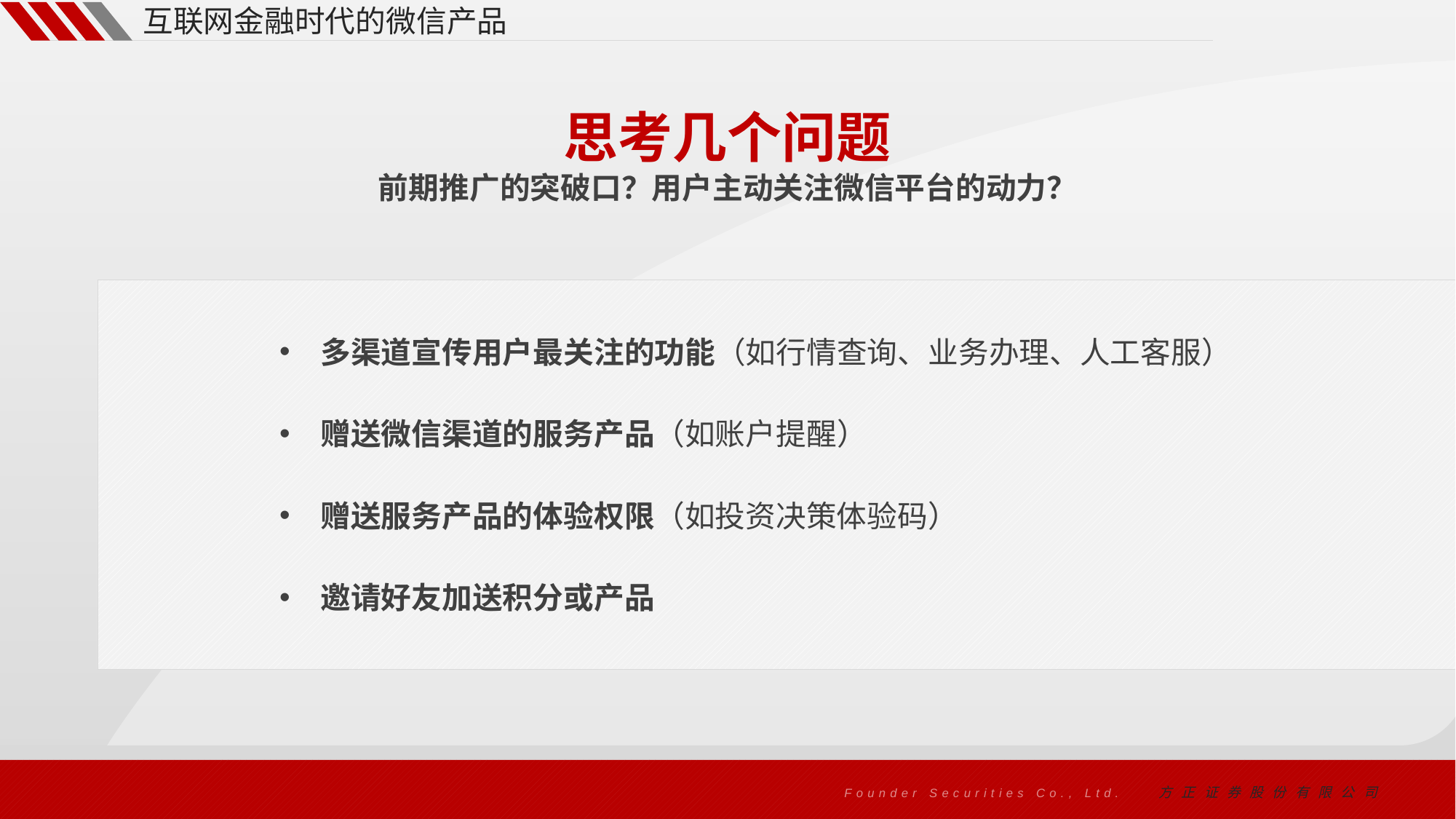

互联网金融时代的微信产品
思考几个问题
前期推广的突破口？用户主动关注微信平台的动力？

多渠道宣传用户最关注的功能（如行情查询、业务办理、人工客服）
赠送微信渠道的服务产品（如账户提醒）
赠送服务产品的体验权限（如投资决策体验码）
邀请好友加送积分或产品